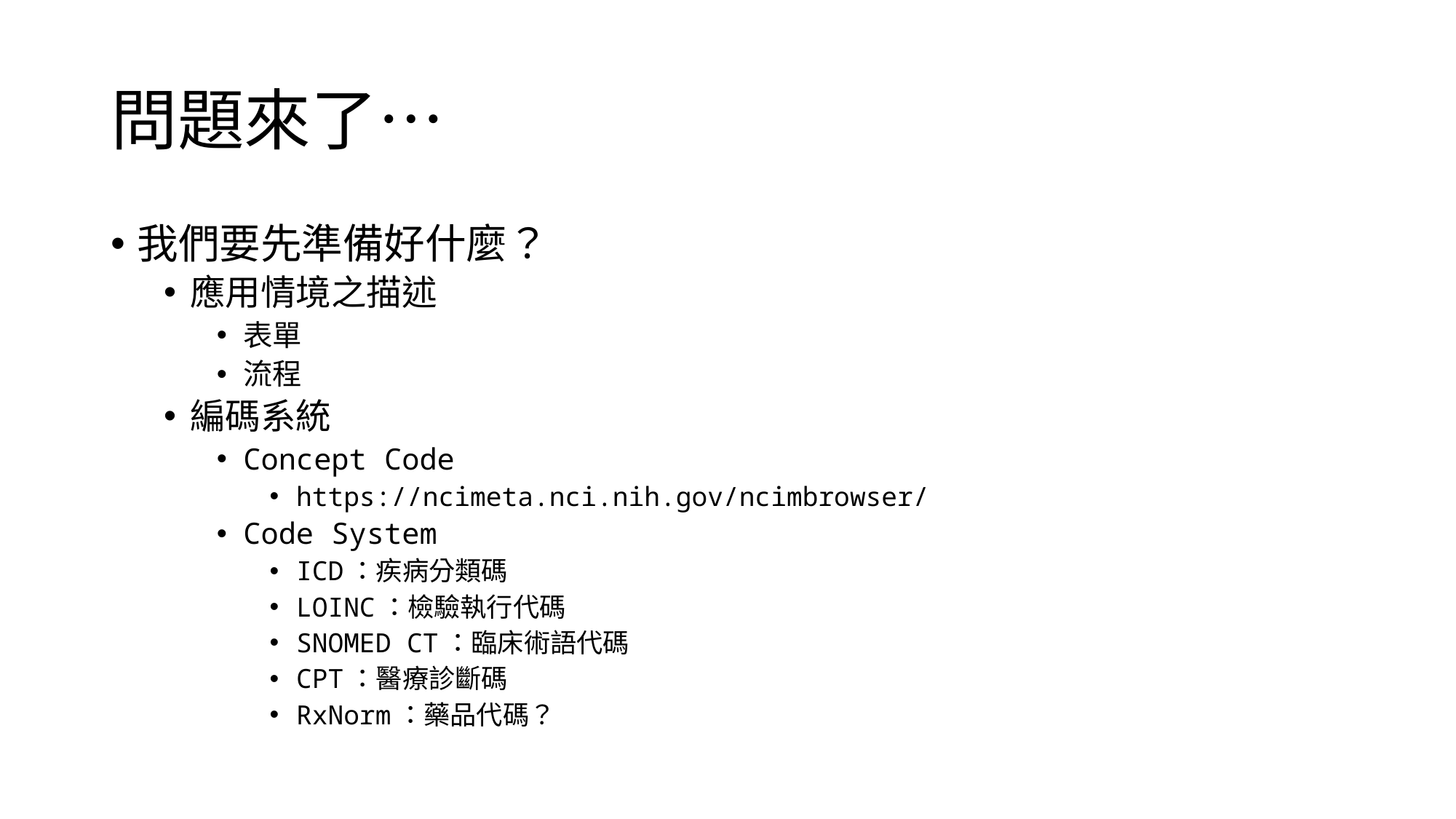

# 問題來了…
我們要先準備好什麼？
應用情境之描述
表單
流程
編碼系統
Concept Code
https://ncimeta.nci.nih.gov/ncimbrowser/
Code System
ICD：疾病分類碼
LOINC：檢驗執行代碼
SNOMED CT：臨床術語代碼
CPT：醫療診斷碼
RxNorm：藥品代碼？